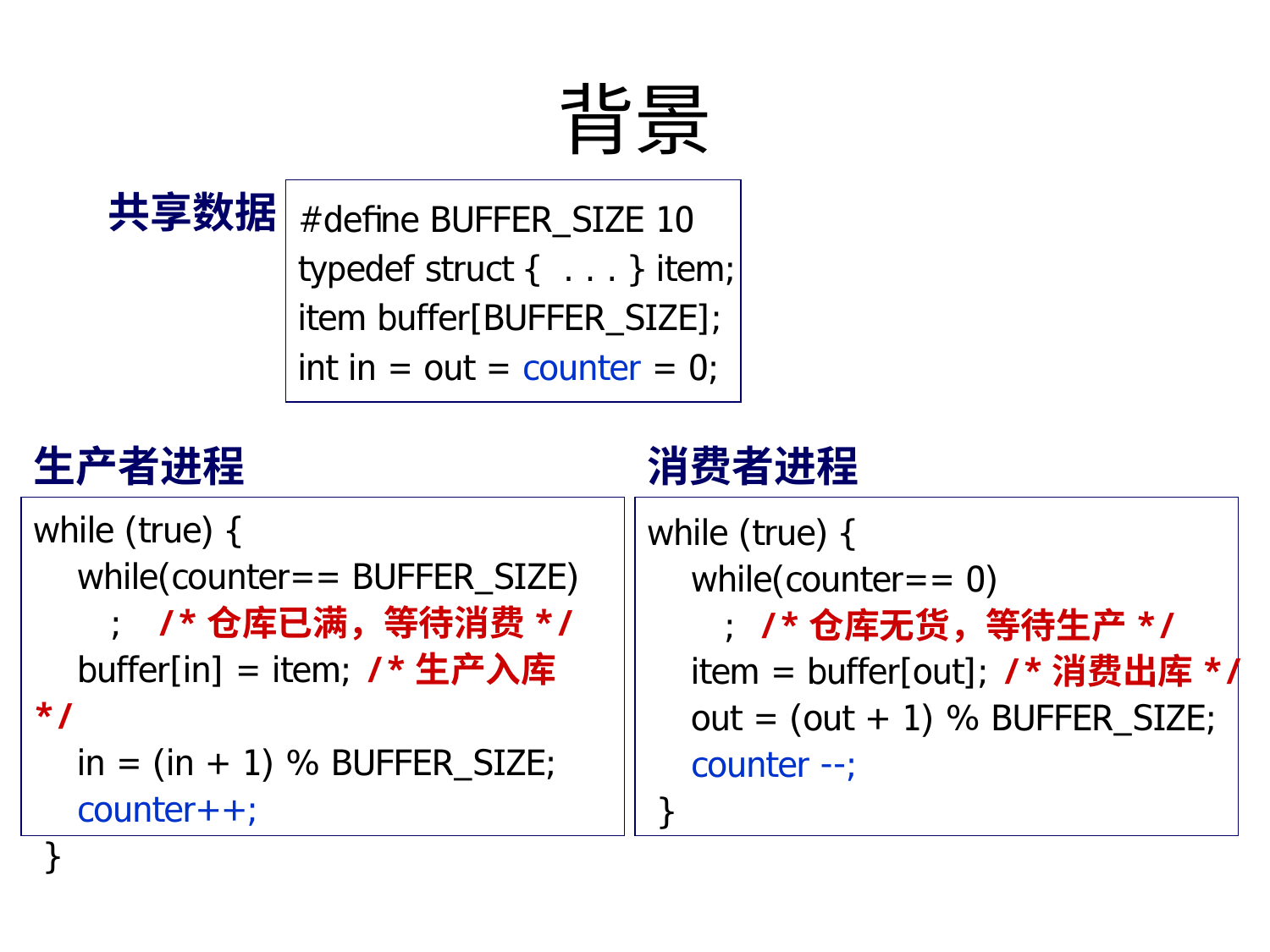

# 背景
共享数据

#define BUFFER_SIZE 10
typedef struct {  . . . } item;
item buffer[BUFFER_SIZE];
int in = out = counter = 0;
生产者进程
消费者进程

while (true) {
    while(counter== BUFFER_SIZE)
       ;   /*仓库已满，等待消费*/
    buffer[in] = item; /*生产入库*/
    in = (in + 1) % BUFFER_SIZE;
    counter++;
 }
while (true) {
    while(counter== 0)
       ; /*仓库无货，等待生产*/
    item = buffer[out]; /*消费出库*/
    out = (out + 1) % BUFFER_SIZE;
    counter --;
 }